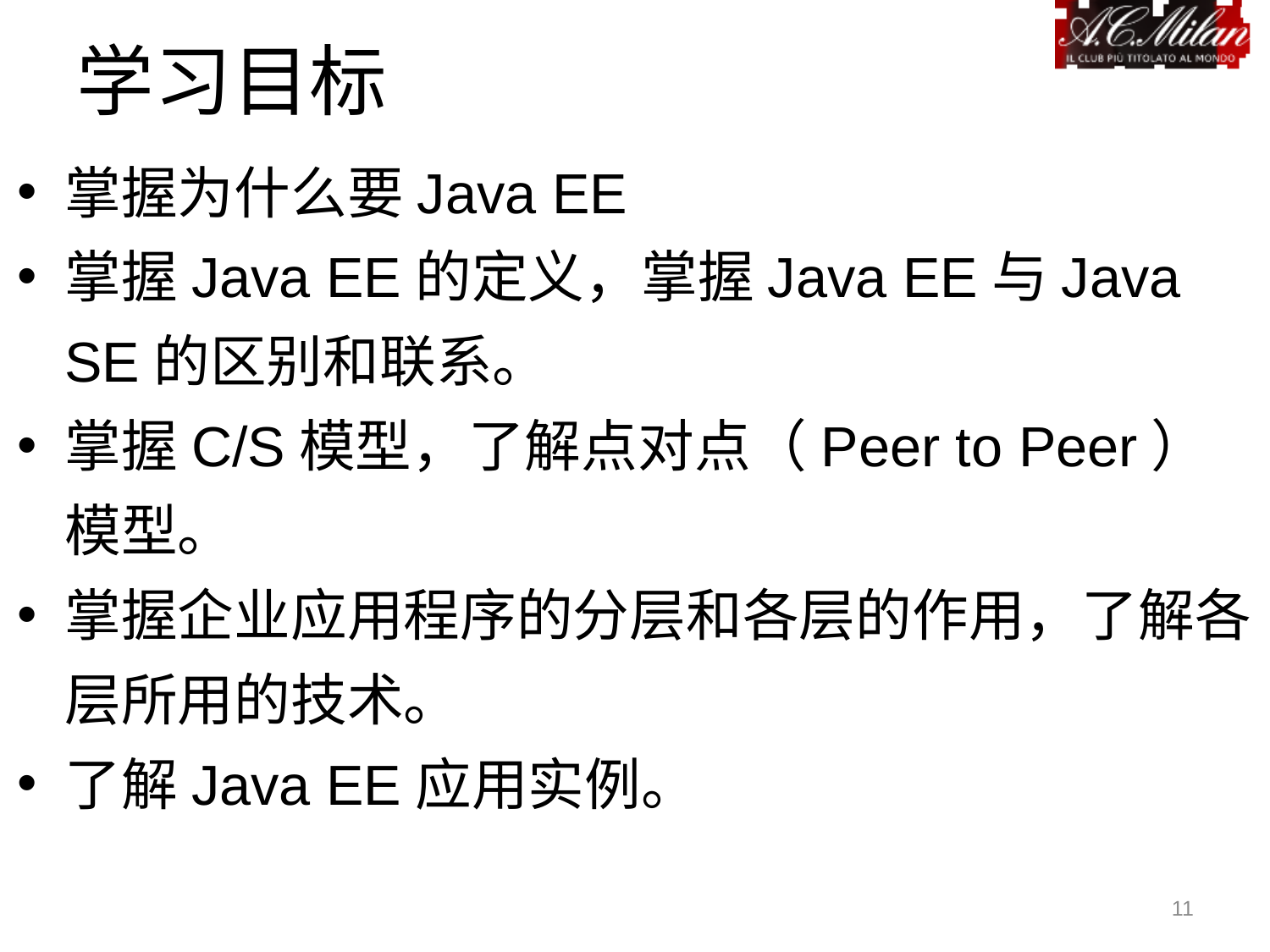

学习目标
掌握为什么要Java EE
掌握Java EE的定义，掌握Java EE与Java SE的区别和联系。
掌握C/S模型，了解点对点（Peer to Peer）模型。
掌握企业应用程序的分层和各层的作用，了解各层所用的技术。
了解Java EE应用实例。
11